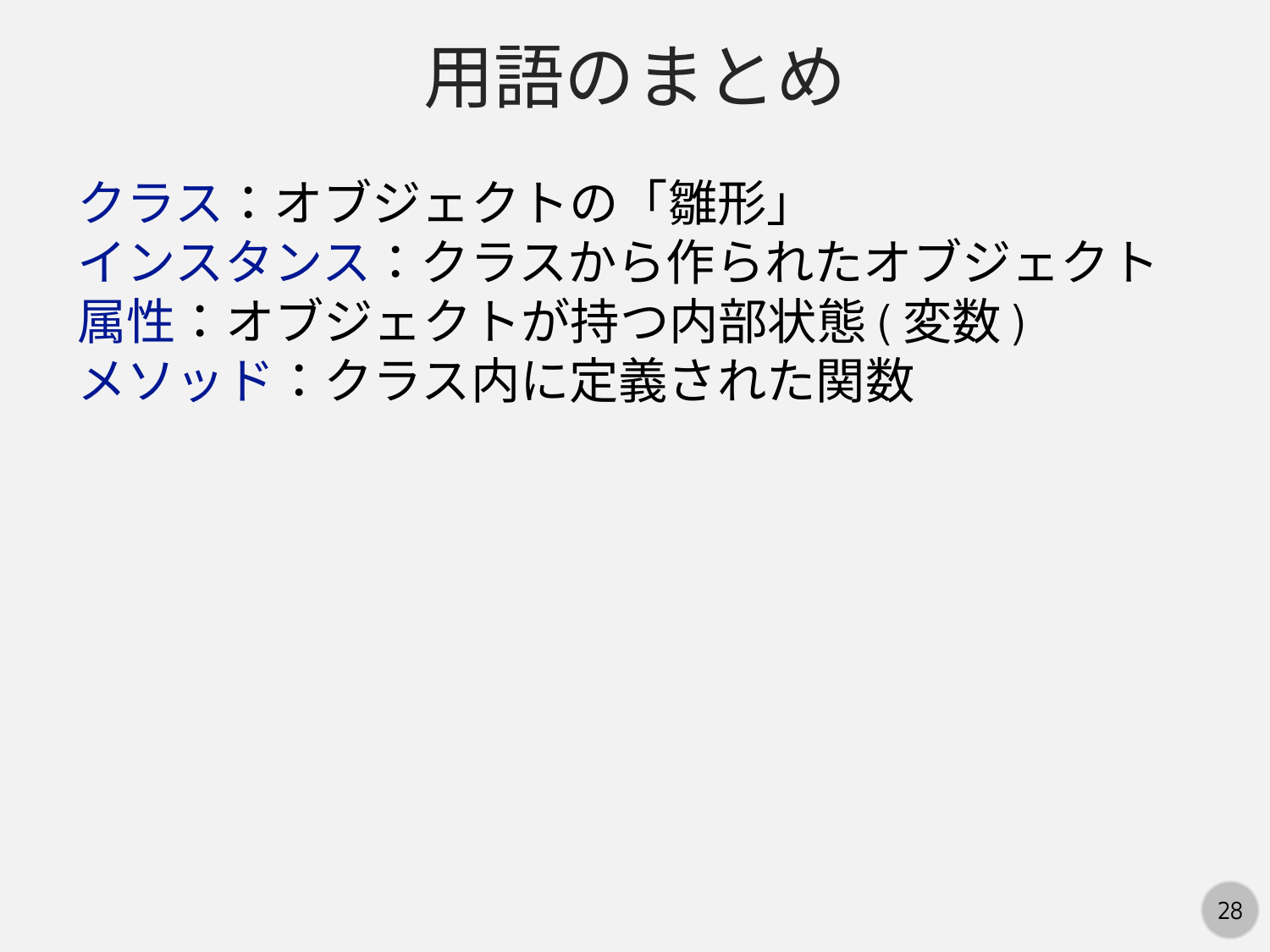

用語のまとめ
クラス：オブジェクトの「雛形」
インスタンス：クラスから作られたオブジェクト
属性：オブジェクトが持つ内部状態(変数)
メソッド：クラス内に定義された関数